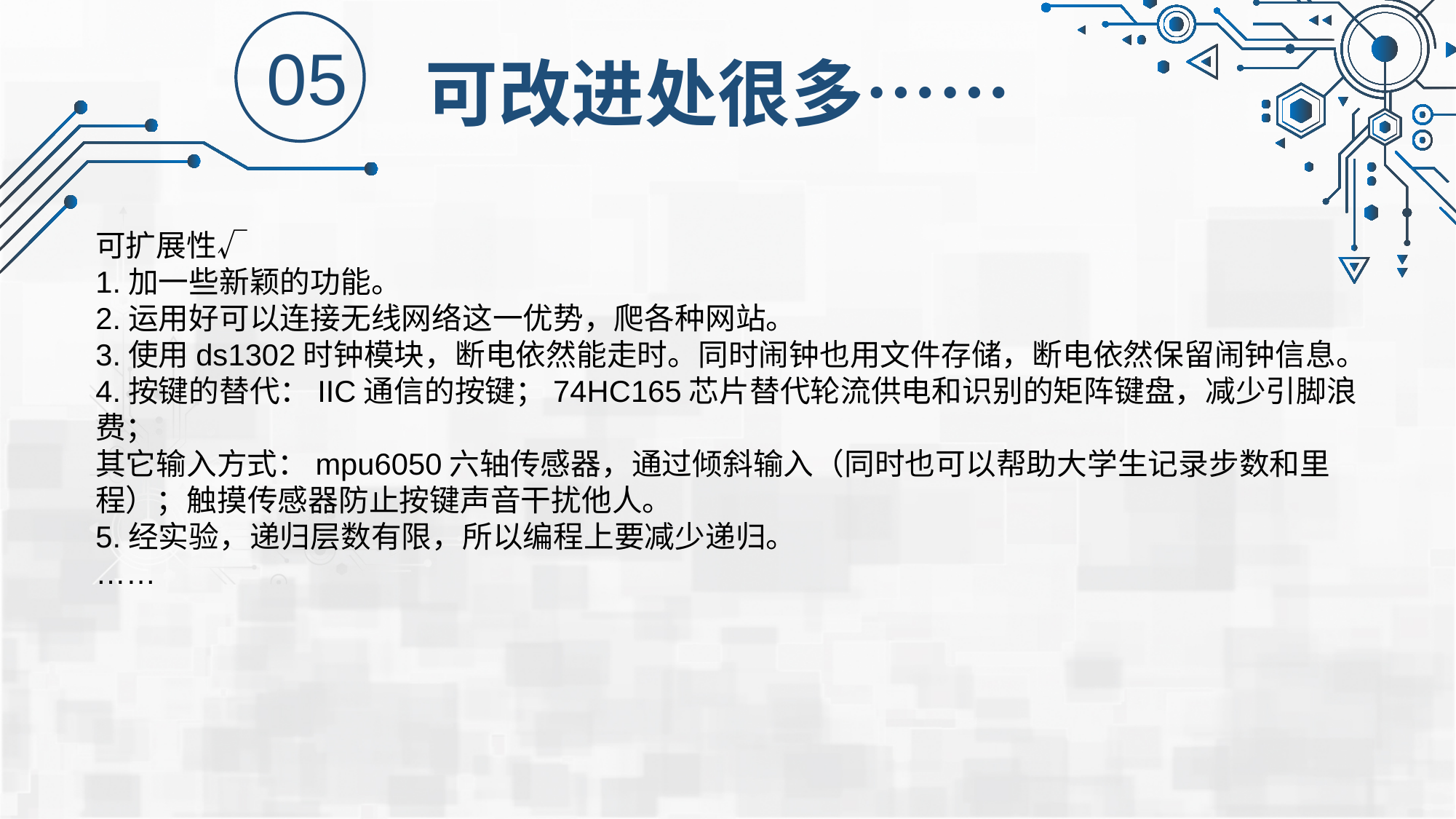

05
可改进处很多……

可扩展性√
1.加一些新颖的功能。
2.运用好可以连接无线网络这一优势，爬各种网站。
3.使用ds1302时钟模块，断电依然能走时。同时闹钟也用文件存储，断电依然保留闹钟信息。
4.按键的替代：IIC通信的按键；74HC165芯片替代轮流供电和识别的矩阵键盘，减少引脚浪费；
其它输入方式：mpu6050六轴传感器，通过倾斜输入（同时也可以帮助大学生记录步数和里程）；触摸传感器防止按键声音干扰他人。
5.经实验，递归层数有限，所以编程上要减少递归。
……